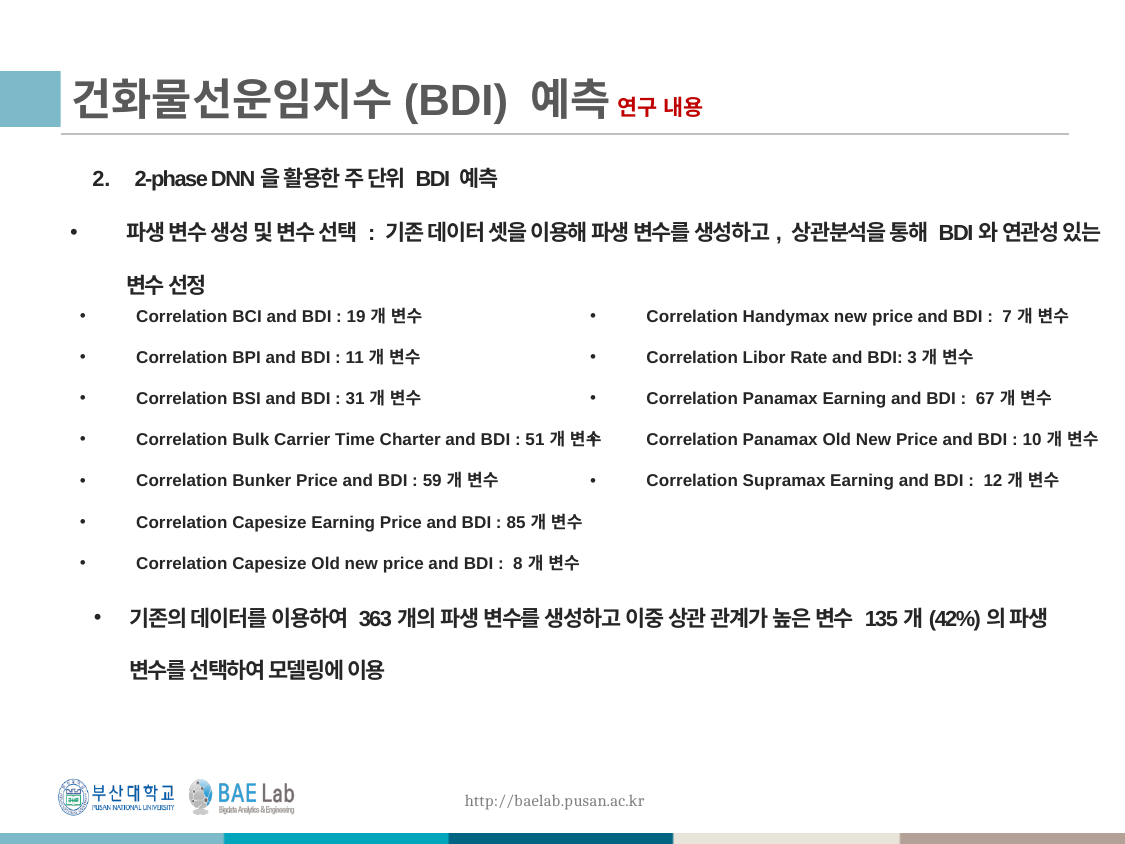

# 건화물선운임지수(BDI) 예측 연구 내용
2-phase DNN을 활용한 주 단위 BDI 예측
파생 변수 생성 및 변수 선택 : 기존 데이터 셋을 이용해 파생 변수를 생성하고, 상관분석을 통해 BDI와 연관성 있는 변수 선정

Correlation BCI and BDI : 19개 변수
Correlation BPI and BDI : 11개 변수
Correlation BSI and BDI : 31개 변수
Correlation Bulk Carrier Time Charter and BDI : 51개 변수
Correlation Bunker Price and BDI : 59개 변수
Correlation Capesize Earning Price and BDI : 85개 변수
Correlation Capesize Old new price and BDI :  8개 변수

Correlation Handymax new price and BDI :  7개 변수
Correlation Libor Rate and BDI: 3개 변수
Correlation Panamax Earning and BDI :  67개 변수
Correlation Panamax Old New Price and BDI : 10개 변수
Correlation Supramax Earning and BDI :  12개 변수

기존의 데이터를 이용하여 363개의 파생 변수를 생성하고 이중 상관 관계가 높은 변수 135개(42%)의 파생 변수를 선택하여 모델링에 이용